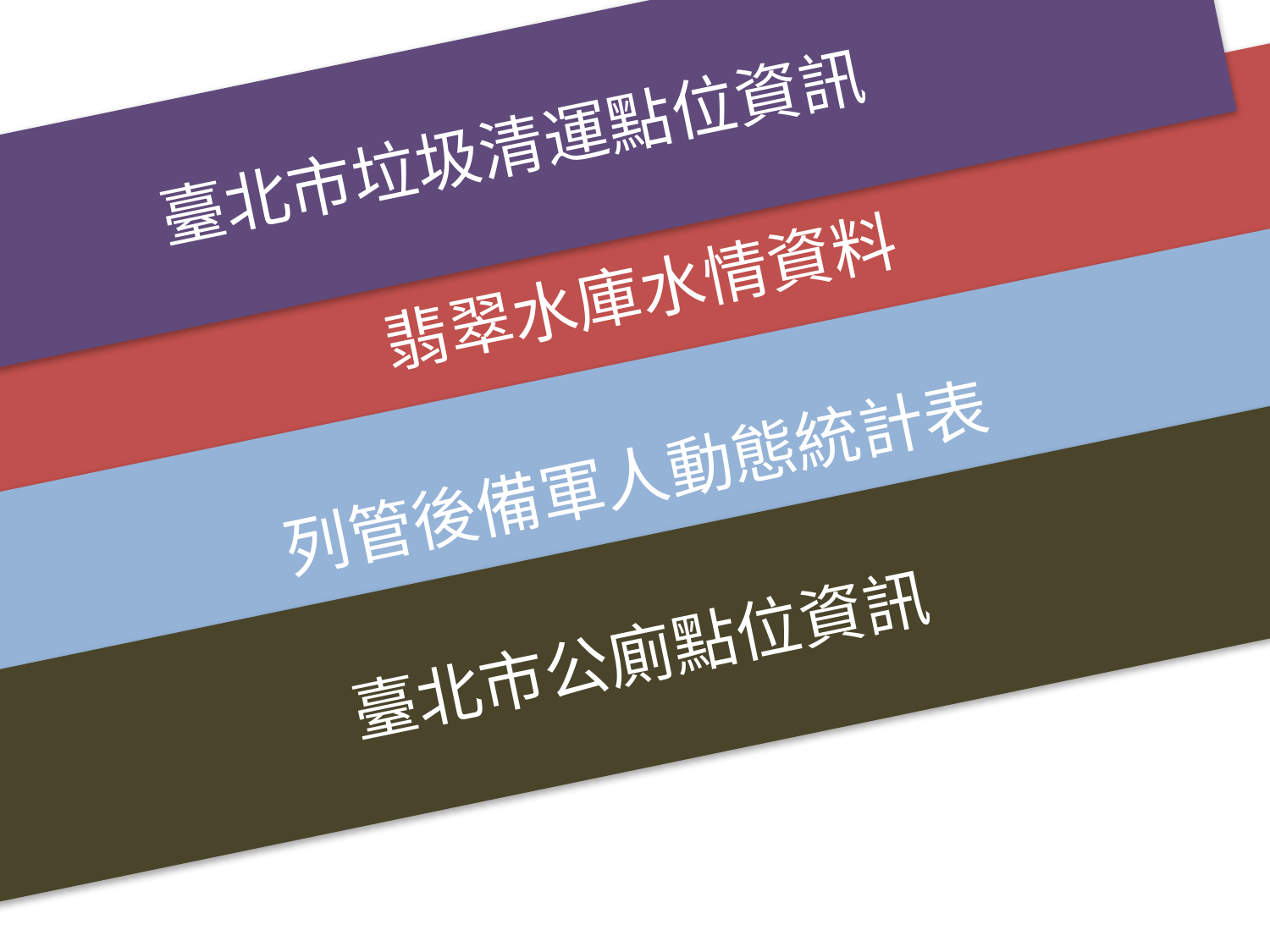

臺北市垃圾清運點位資訊
翡翠水庫水情資料
列管後備軍人動態統計表
臺北市公廁點位資訊